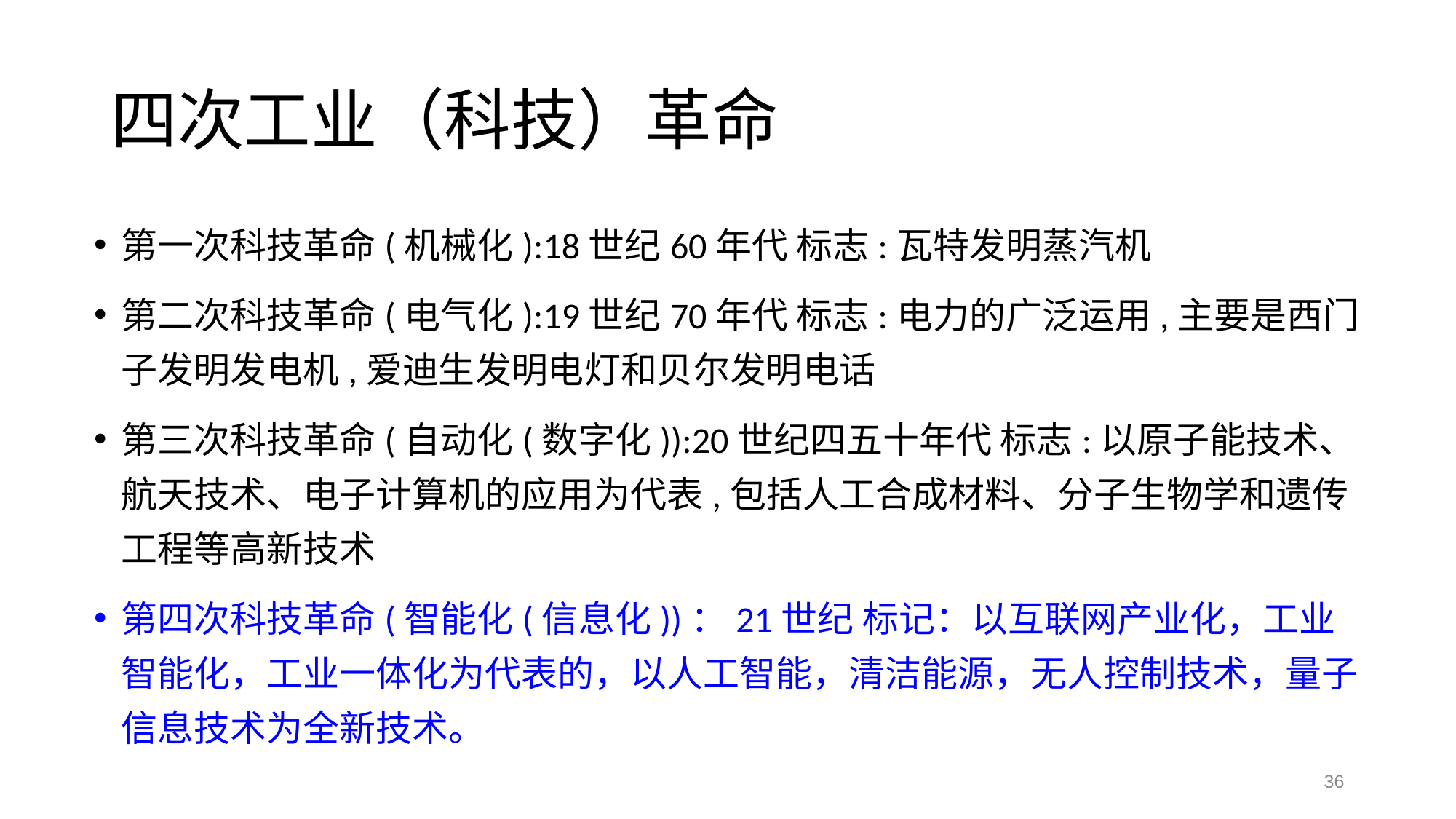

# 四次工业（科技）革命
第一次科技革命(机械化):18世纪60年代 标志:瓦特发明蒸汽机
第二次科技革命(电气化):19世纪70年代 标志:电力的广泛运用,主要是西门子发明发电机,爱迪生发明电灯和贝尔发明电话
第三次科技革命(自动化(数字化)):20世纪四五十年代 标志:以原子能技术、航天技术、电子计算机的应用为代表,包括人工合成材料、分子生物学和遗传工程等高新技术
第四次科技革命(智能化(信息化))：21世纪 标记：以互联网产业化，工业智能化，工业一体化为代表的，以人工智能，清洁能源，无人控制技术，量子信息技术为全新技术。

36